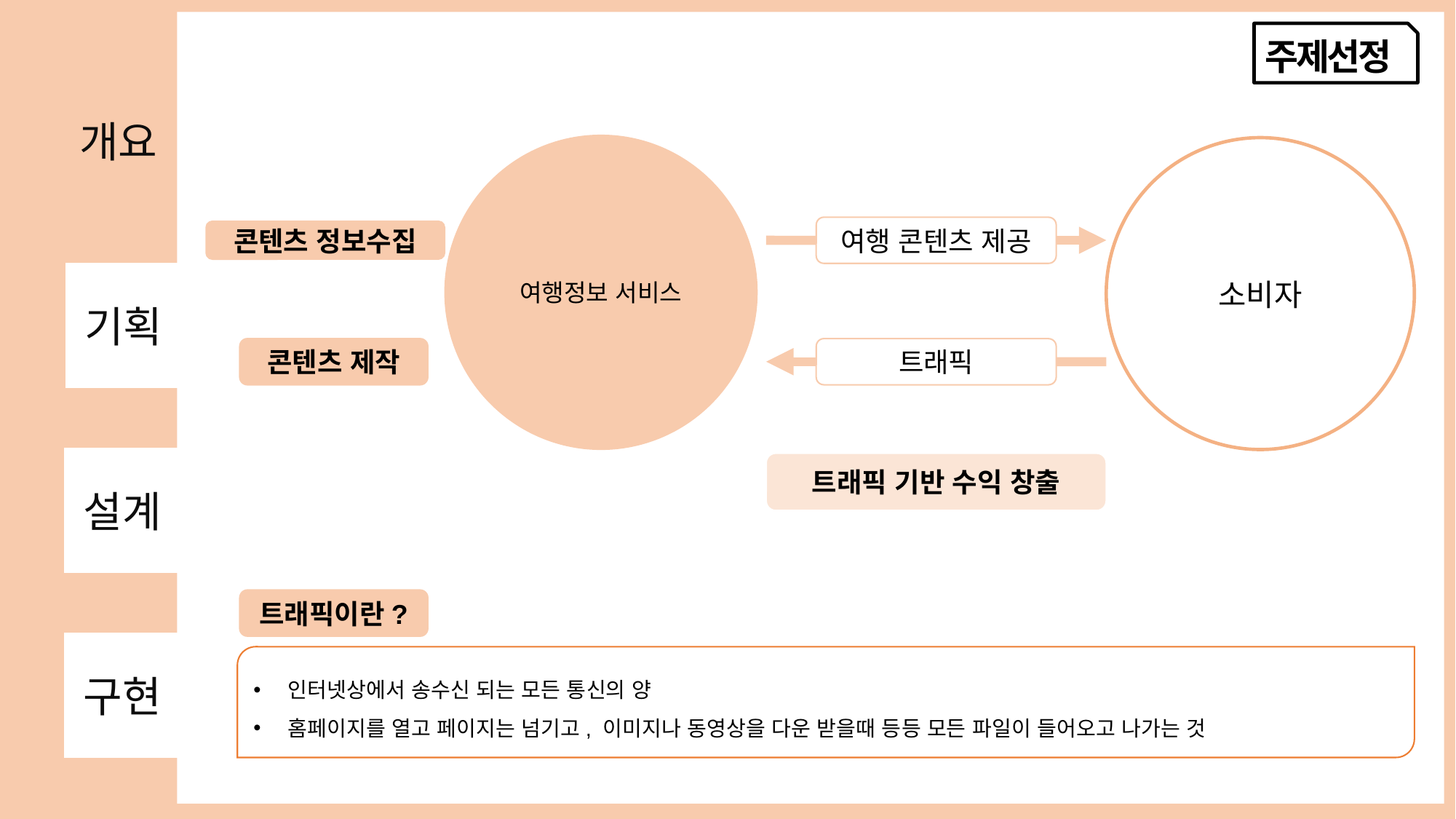

주제선정
개요
기획
설계
구현
여행정보 서비스
소비자
여행 콘텐츠 제공
콘텐츠 정보수집
콘텐츠 제작
트래픽
트래픽 기반 수익 창출
트래픽이란?
인터넷상에서 송수신 되는 모든 통신의 양
홈페이지를 열고 페이지는 넘기고, 이미지나 동영상을 다운 받을때 등등 모든 파일이 들어오고 나가는 것